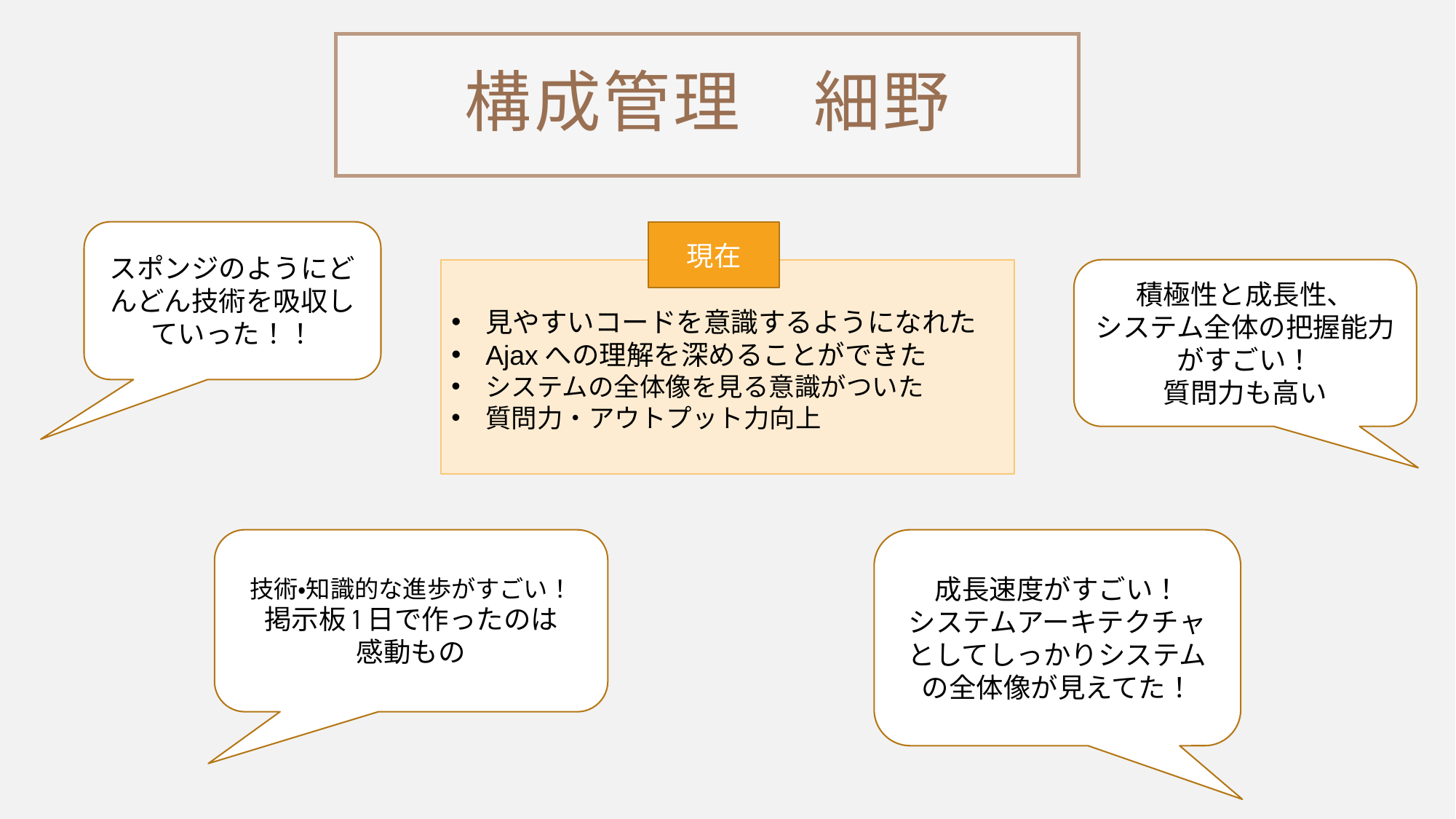

構成管理　細野
スポンジのようにどんどん技術を吸収していった！！
現在
積極性と成長性、
システム全体の把握能力がすごい！
質問力も高い

見やすいコードを意識するようになれた
Ajaxへの理解を深めることができた
システムの全体像を見る意識がついた
質問力・アウトプット力向上

技術・知識的な進歩がすごい！
掲示板1日で作ったのは
感動もの
成長速度がすごい！
システムアーキテクチャとしてしっかりシステムの全体像が見えてた！